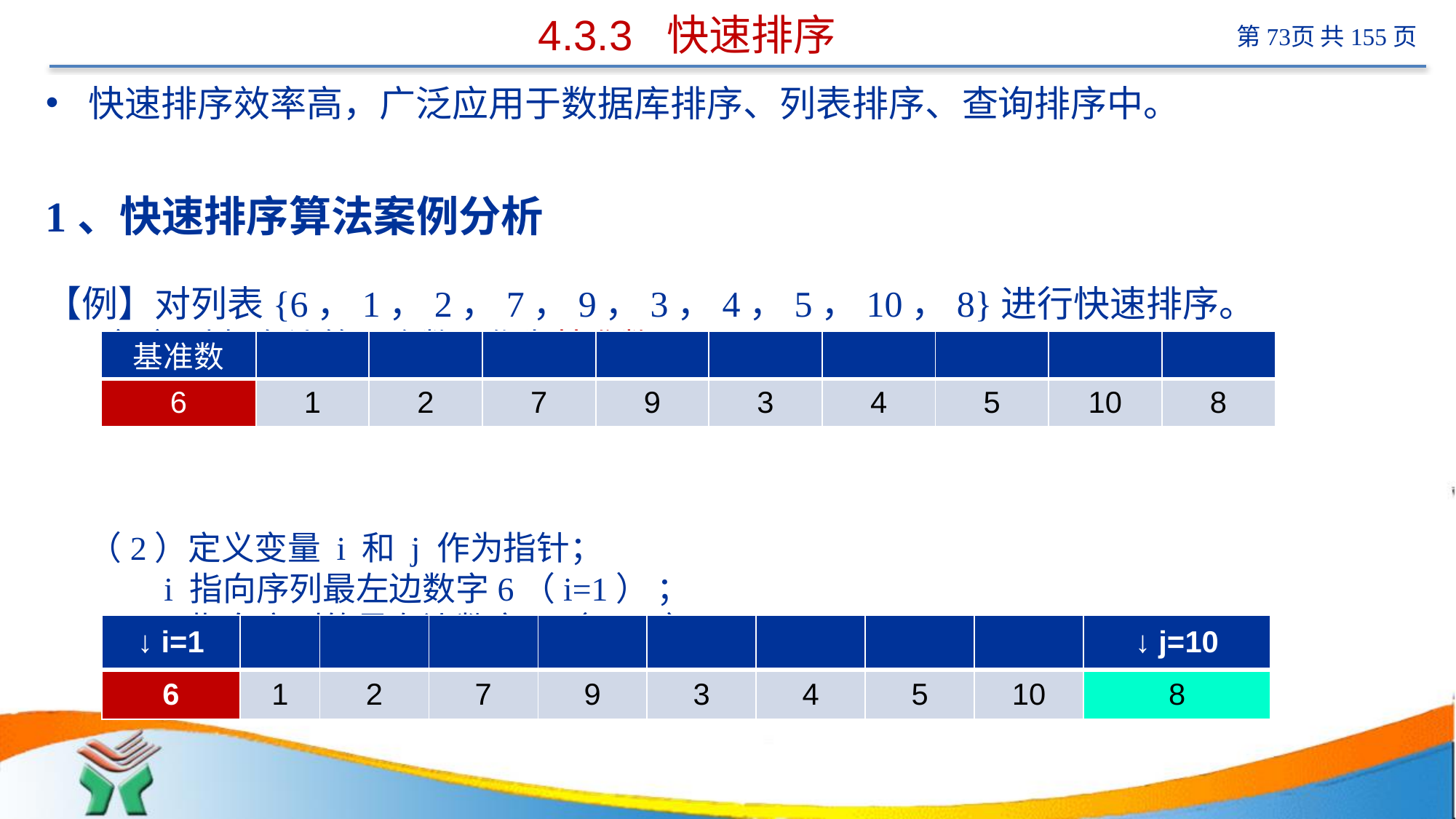

# 4.3.3  快速排序
快速排序效率高，广泛应用于数据库排序、列表排序、查询排序中。

1、快速排序算法案例分析

【例】对列表{6，1，2，7，9，3，4，5，10，8}进行快速排序。
（1）选择左边第1个数6作为基准数。

（2）定义变量 i 和 j 作为指针；
         i 指向序列最左边数字6（i=1） ；
         j 指向序列的最右边数字8（j=10）；

| 基准数 |  |  |  |  |  |  |  |  |  |
| --- | --- | --- | --- | --- | --- | --- | --- | --- | --- |
| 6 | 1 | 2 | 7 | 9 | 3 | 4 | 5 | 10 | 8 |
| ↓ i=1 |  |  |  |  |  |  |  |  | ↓ j=10 |
| --- | --- | --- | --- | --- | --- | --- | --- | --- | --- |
| 6 | 1 | 2 | 7 | 9 | 3 | 4 | 5 | 10 | 8 |